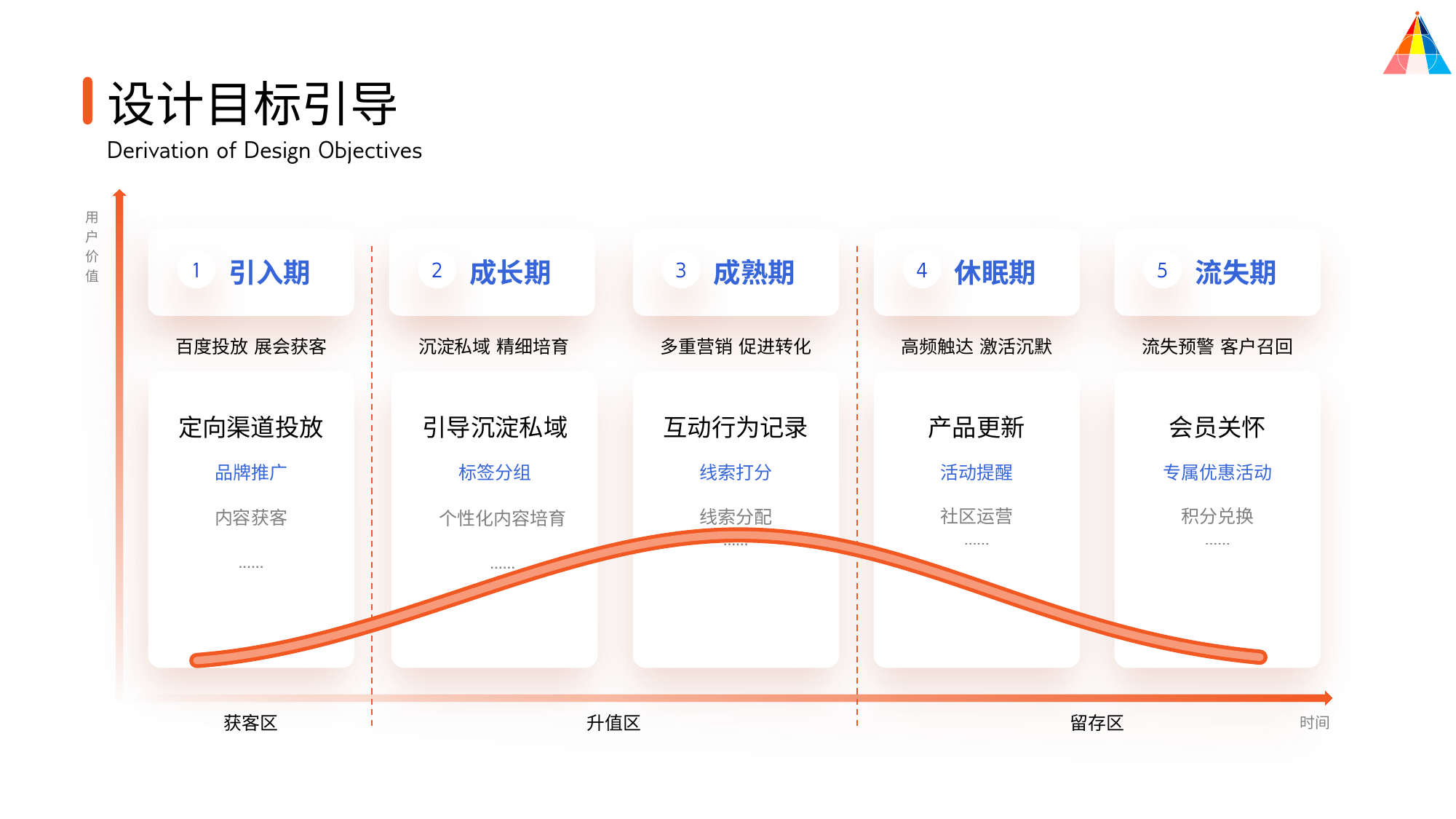

设计目标引导

Derivation of Design Objectives
用户价值

1
引入期
百度投放 展会获客

定向渠道投放
品牌推广
内容获客

……

2
成长期
沉淀私域 精细培育

引导沉淀私域
标签分组
个性化内容培育

……

3
成熟期
多重营销 促进转化

互动行为记录
线索打分
线索分配
……

4
休眠期
高频触达 激活沉默

产品更新
活动提醒
社区运营
……

5
流失期
流失预警 客户召回

会员关怀
专属优惠活动
积分兑换
……

获客区
升值区
留存区
时间